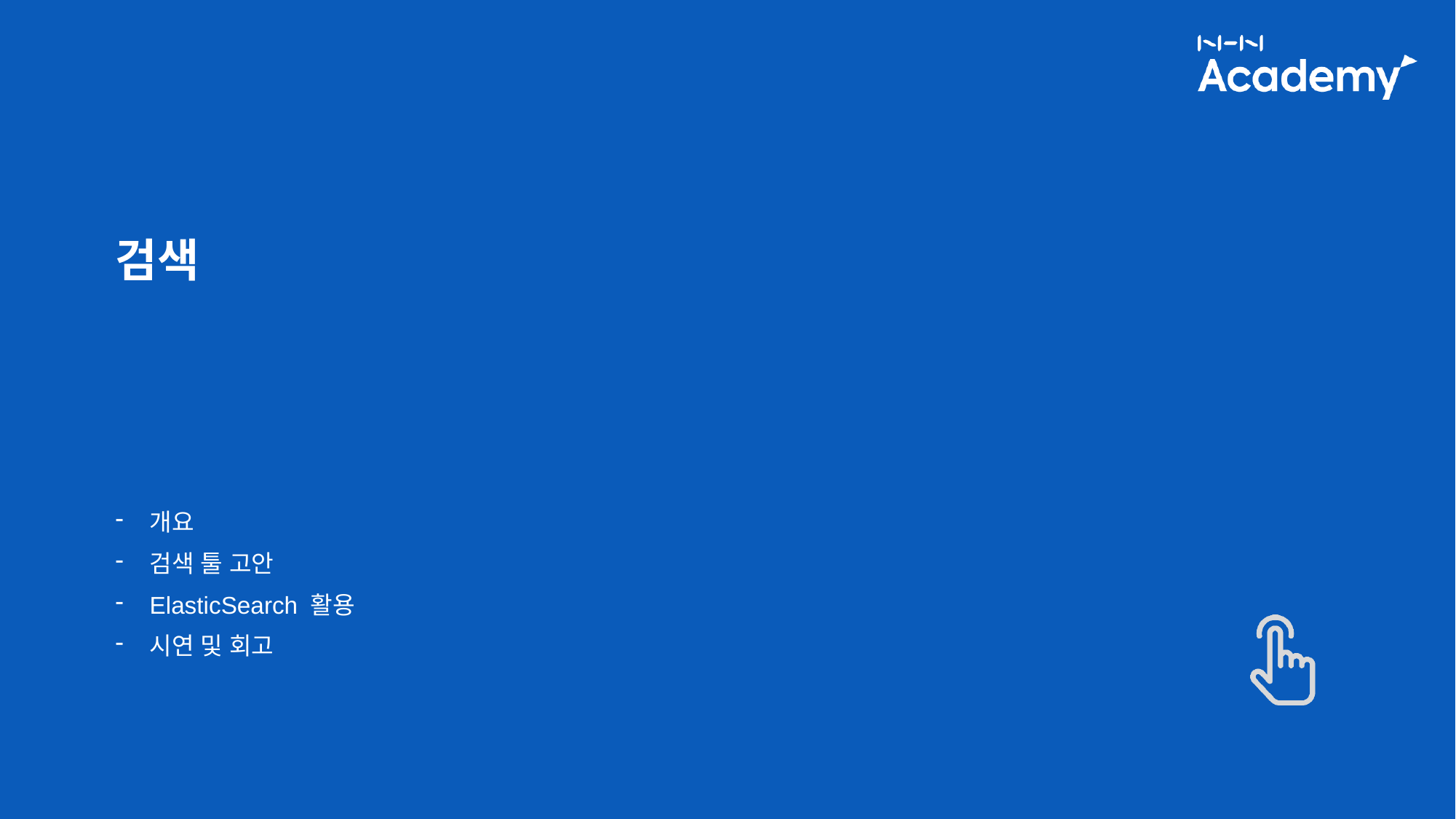

검색
개요
검색 툴 고안
ElasticSearch 활용
시연 및 회고